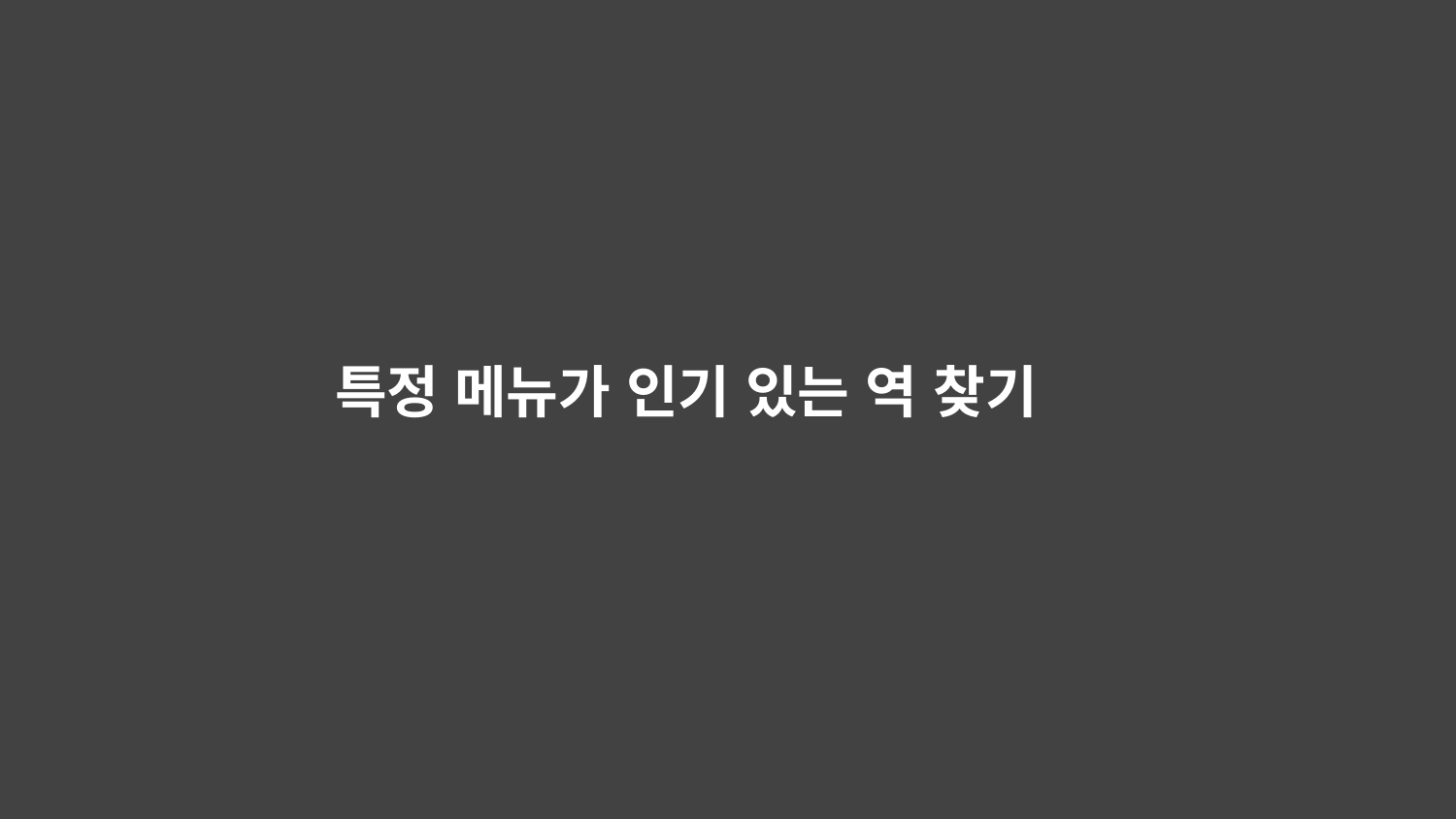

# 특정 메뉴가 인기 있는 역 찾기